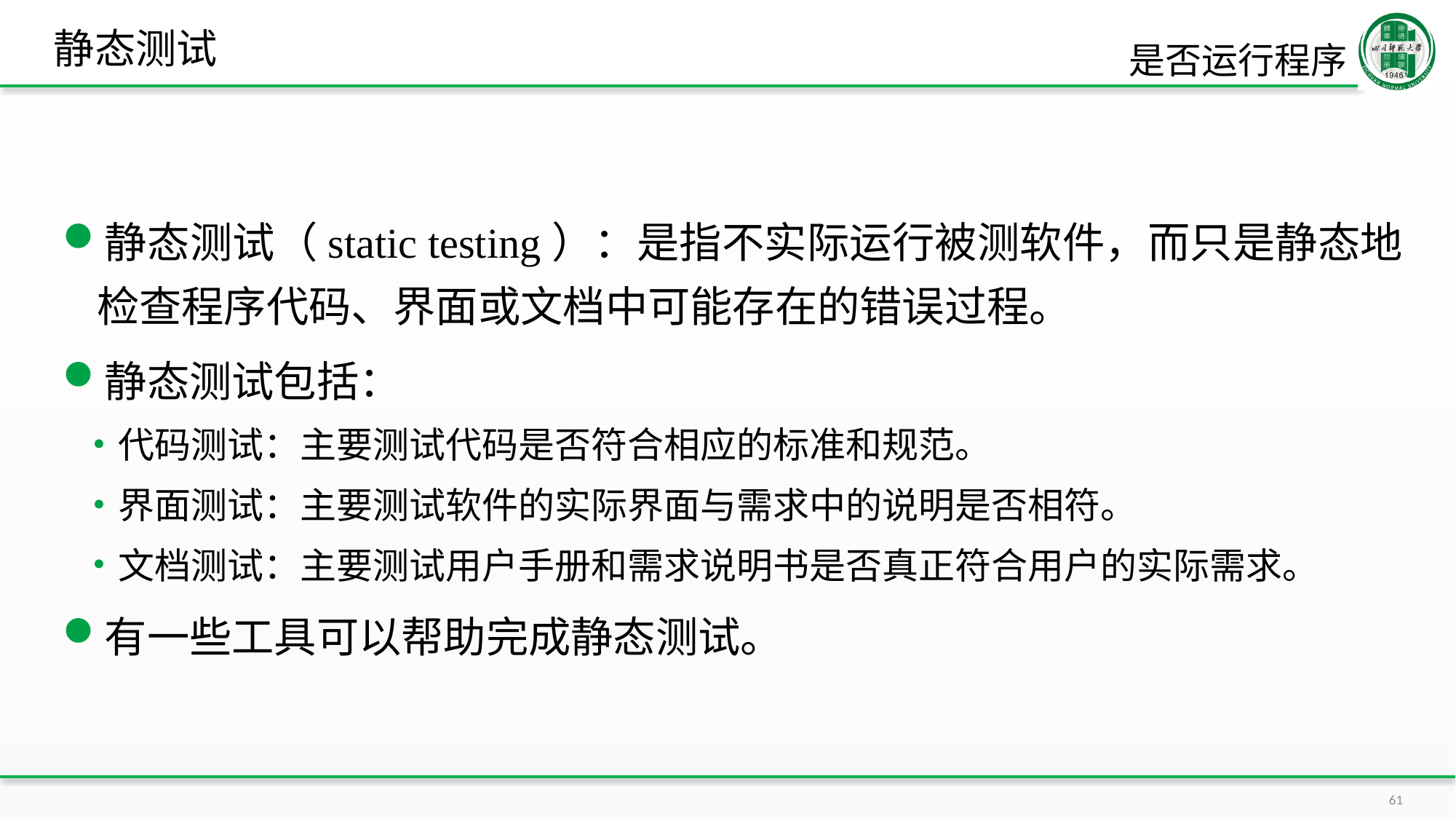

# 静态测试
是否运行程序
静态测试（static testing）：是指不实际运行被测软件，而只是静态地检查程序代码、界面或文档中可能存在的错误过程。
静态测试包括：
代码测试：主要测试代码是否符合相应的标准和规范。
界面测试：主要测试软件的实际界面与需求中的说明是否相符。
文档测试：主要测试用户手册和需求说明书是否真正符合用户的实际需求。
有一些工具可以帮助完成静态测试。
61